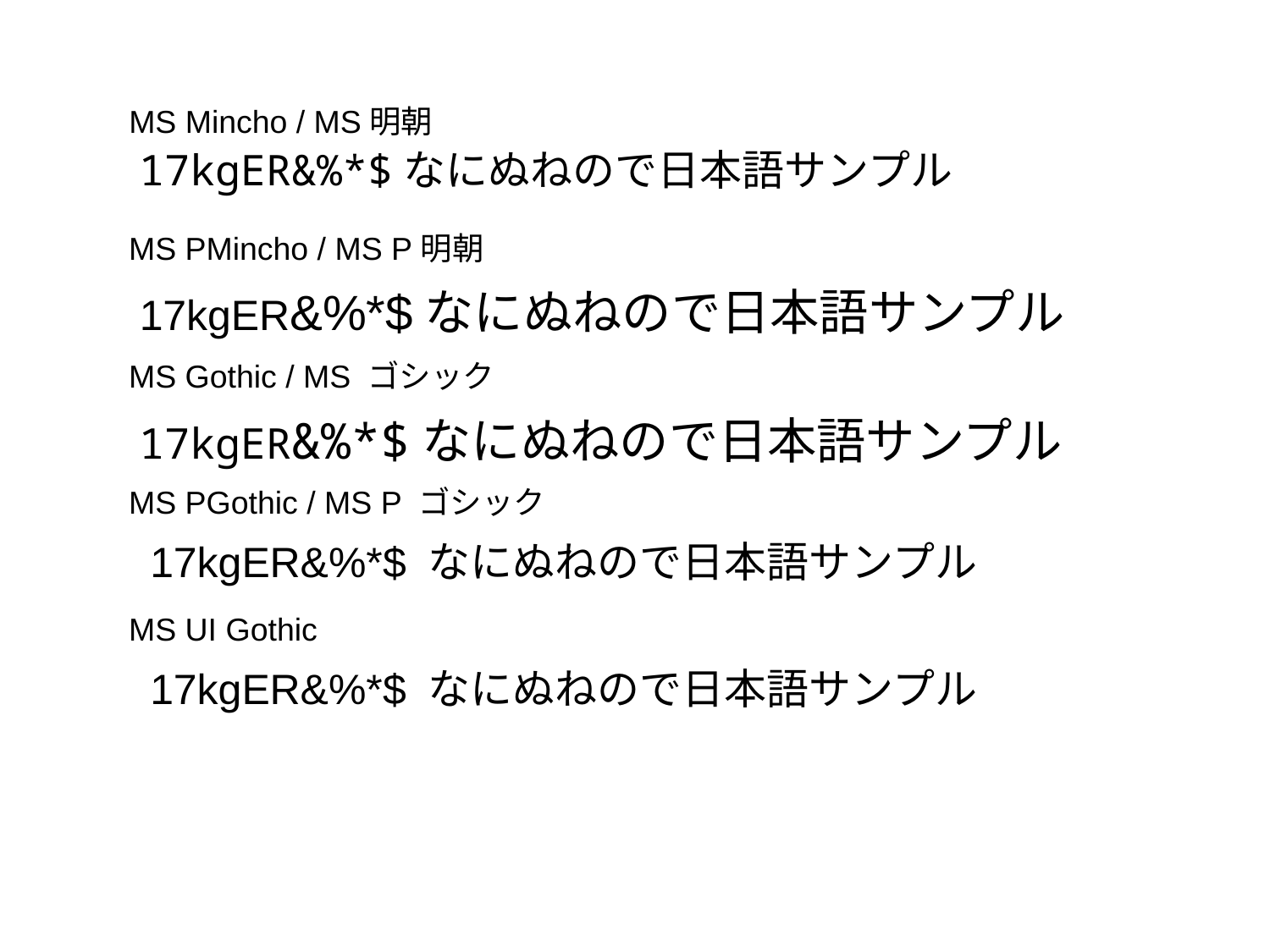

MS Mincho / MS明朝
17kgER&%*$なにぬねので日本語サンプル
MS PMincho / MS P明朝
17kgER&%*$なにぬねので日本語サンプル
MS Gothic / MS ゴシック
17kgER&%*$なにぬねので日本語サンプル
MS PGothic / MS P ゴシック
17kgER&%*$ なにぬねので日本語サンプル
MS UI Gothic
17kgER&%*$ なにぬねので日本語サンプル